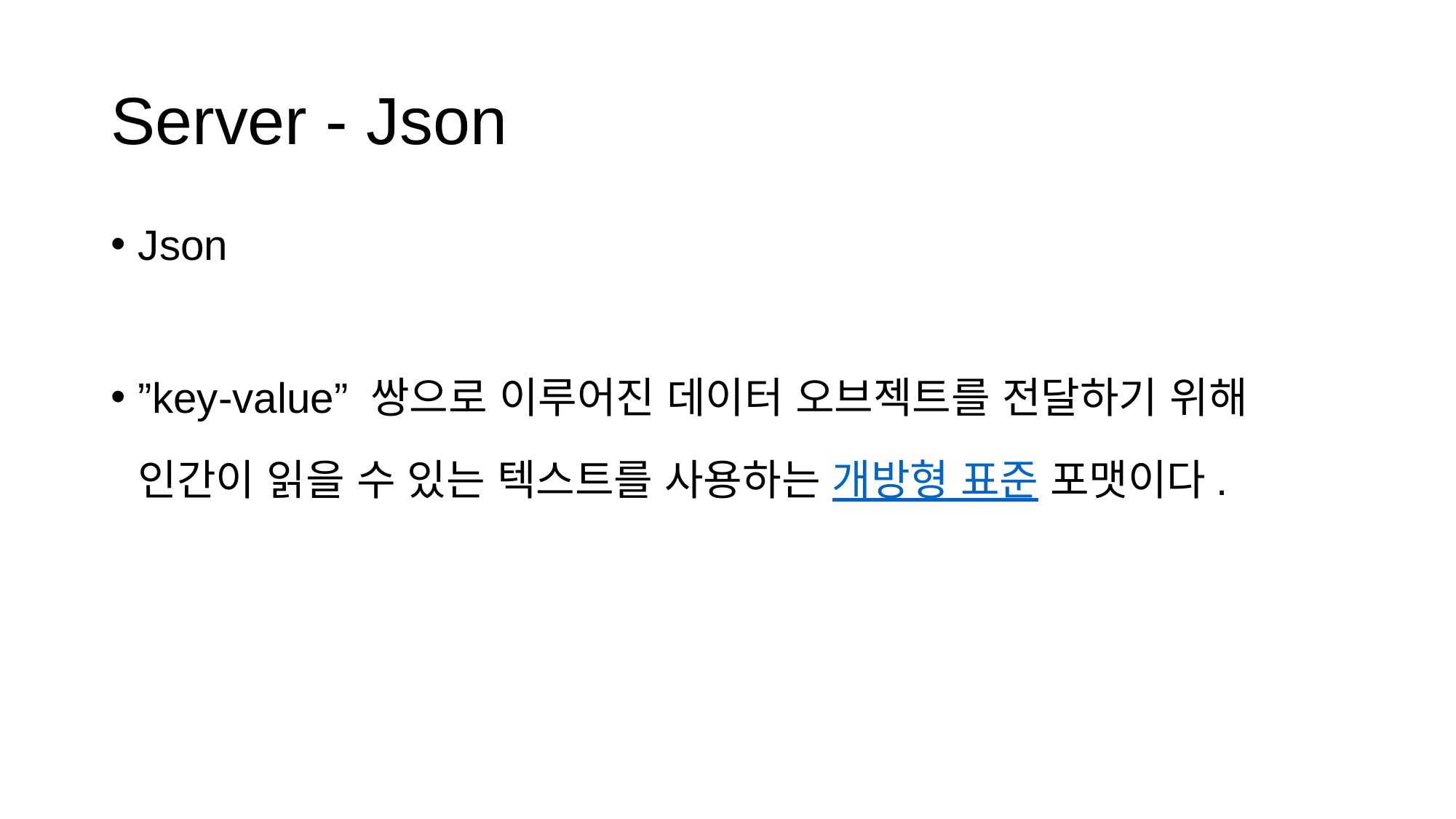

# Server - Json
Json

”key-value” 쌍으로 이루어진 데이터 오브젝트를 전달하기 위해 인간이 읽을 수 있는 텍스트를 사용하는 개방형 표준 포맷이다.